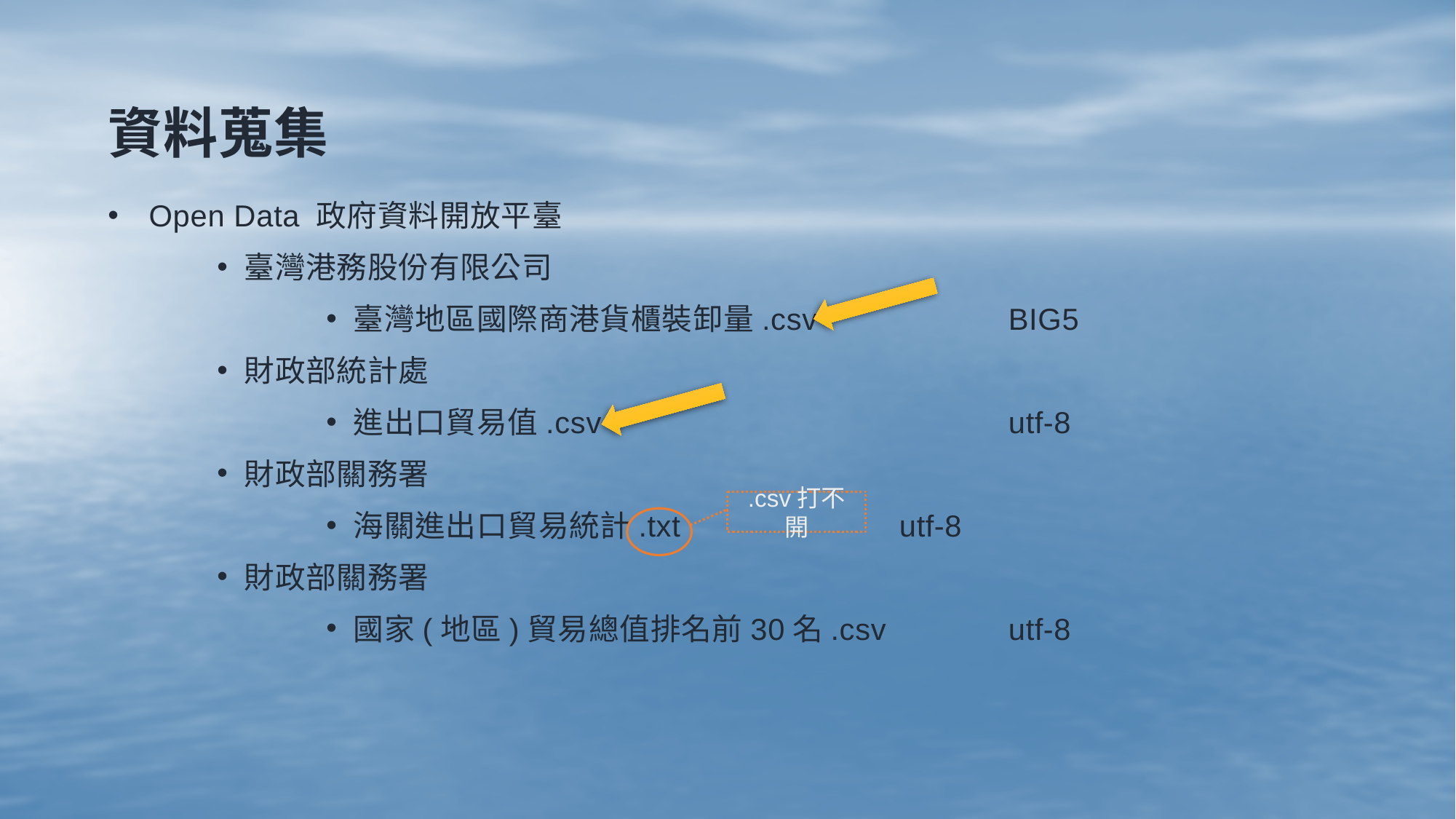

# 資料蒐集
Open Data 政府資料開放平臺
臺灣港務股份有限公司
臺灣地區國際商港貨櫃裝卸量.csv		BIG5
財政部統計處
進出口貿易值.csv				utf-8
財政部關務署
海關進出口貿易統計.txt			utf-8
財政部關務署
國家(地區)貿易總值排名前30名.csv		utf-8

.csv打不開